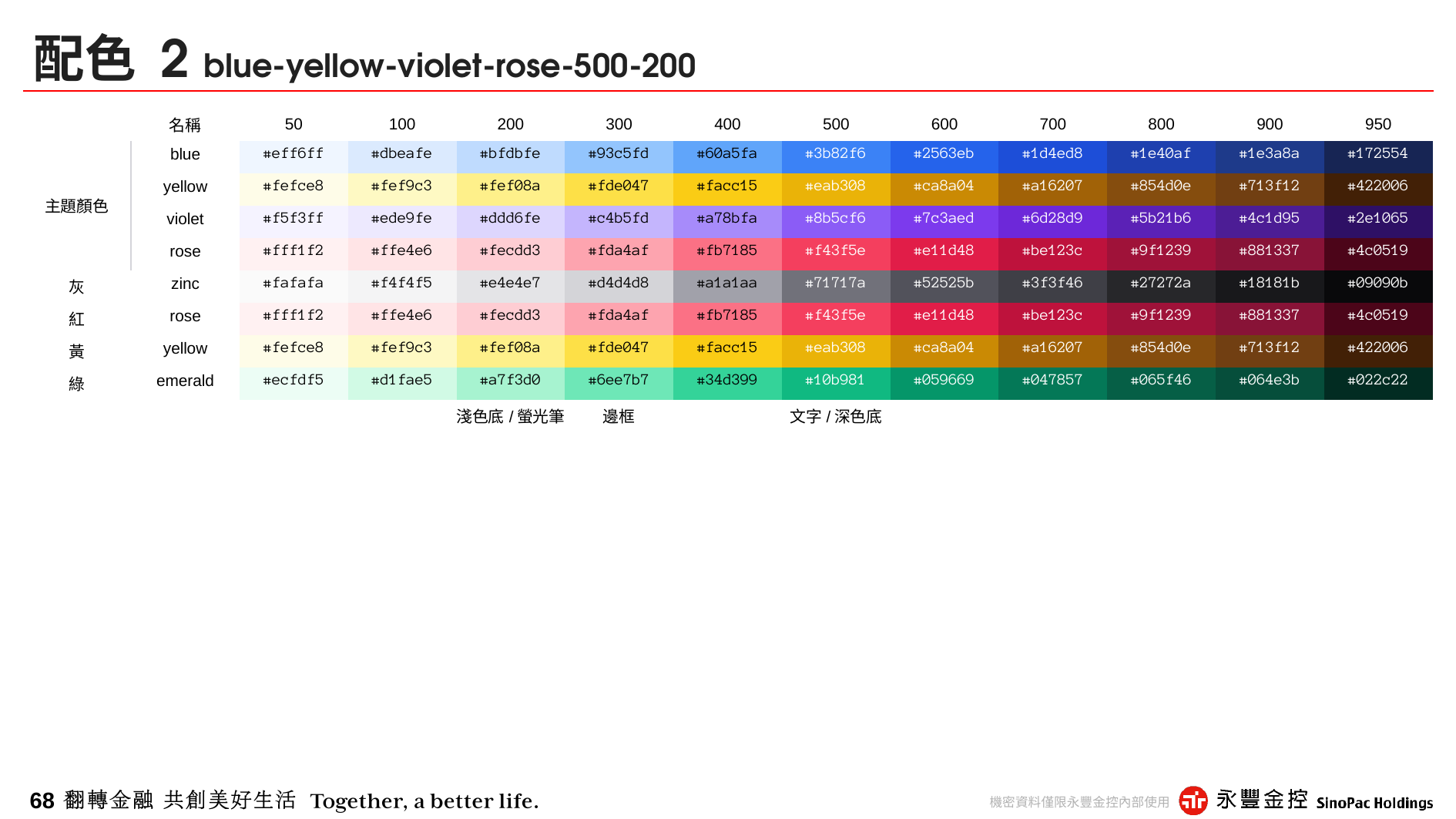

# 配色 2 blue-yellow-violet-rose-500-200
|  | 名稱 | 50 | 100 | 200 | 300 | 400 | 500 | 600 | 700 | 800 | 900 | 950 |
| --- | --- | --- | --- | --- | --- | --- | --- | --- | --- | --- | --- | --- |
| 主題顏色 | blue | #eff6ff | #dbeafe | #bfdbfe | #93c5fd | #60a5fa | #3b82f6 | #2563eb | #1d4ed8 | #1e40af | #1e3a8a | #172554 |
|  | yellow | #fefce8 | #fef9c3 | #fef08a | #fde047 | #facc15 | #eab308 | #ca8a04 | #a16207 | #854d0e | #713f12 | #422006 |
|  | violet | #f5f3ff | #ede9fe | #ddd6fe | #c4b5fd | #a78bfa | #8b5cf6 | #7c3aed | #6d28d9 | #5b21b6 | #4c1d95 | #2e1065 |
|  | rose | #fff1f2 | #ffe4e6 | #fecdd3 | #fda4af | #fb7185 | #f43f5e | #e11d48 | #be123c | #9f1239 | #881337 | #4c0519 |
| 灰 | zinc | #fafafa | #f4f4f5 | #e4e4e7 | #d4d4d8 | #a1a1aa | #71717a | #52525b | #3f3f46 | #27272a | #18181b | #09090b |
| 紅 | rose | #fff1f2 | #ffe4e6 | #fecdd3 | #fda4af | #fb7185 | #f43f5e | #e11d48 | #be123c | #9f1239 | #881337 | #4c0519 |
| 黃 | yellow | #fefce8 | #fef9c3 | #fef08a | #fde047 | #facc15 | #eab308 | #ca8a04 | #a16207 | #854d0e | #713f12 | #422006 |
| 綠 | emerald | #ecfdf5 | #d1fae5 | #a7f3d0 | #6ee7b7 | #34d399 | #10b981 | #059669 | #047857 | #065f46 | #064e3b | #022c22 |
|  |  |  |  | 淺色底/螢光筆 | 邊框 |  | 文字/深色底 |  |  |  |  |  |